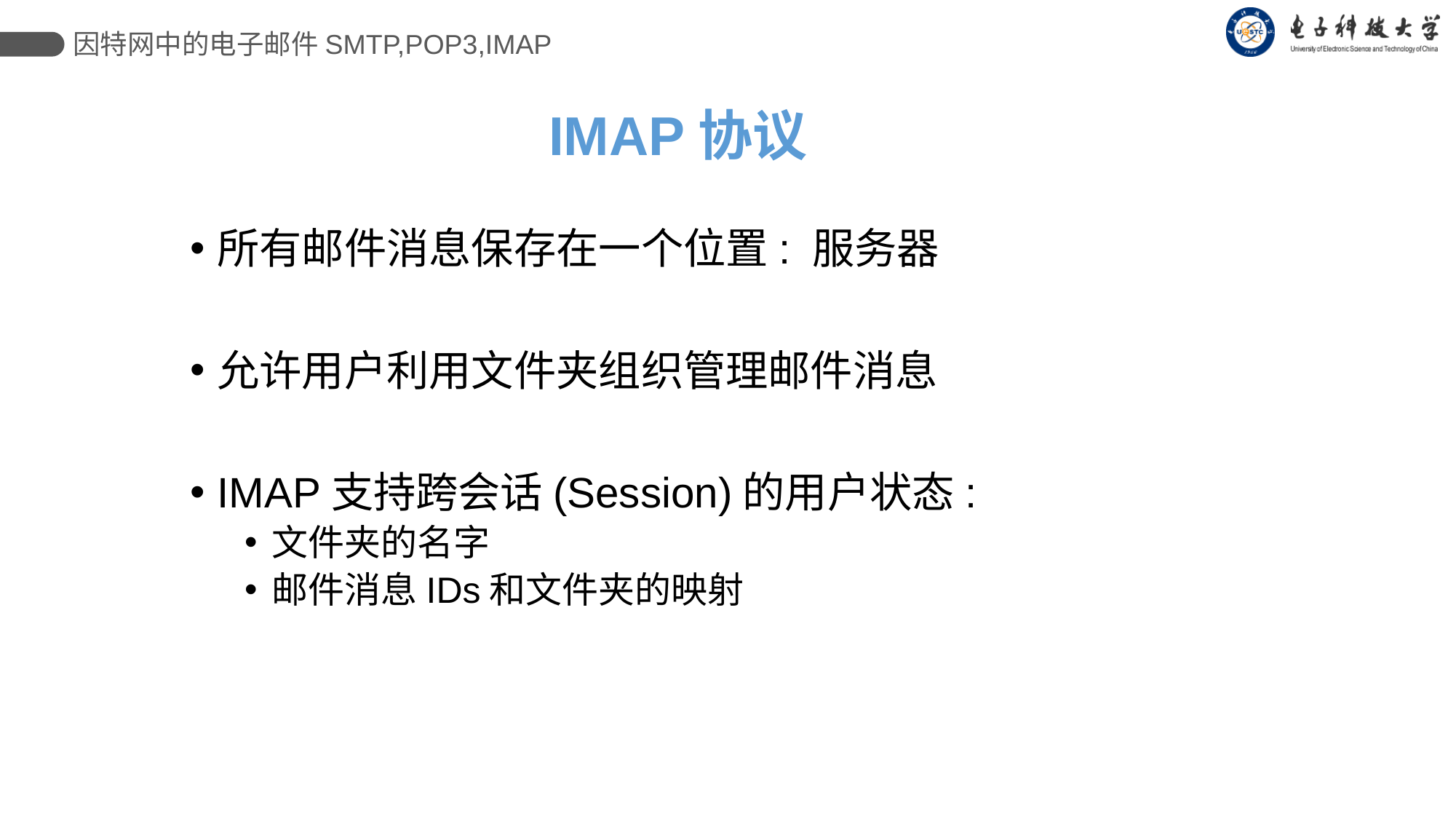

因特网中的电子邮件SMTP,POP3,IMAP
# IMAP协议
所有邮件消息保存在一个位置: 服务器

允许用户利用文件夹组织管理邮件消息

IMAP支持跨会话(Session)的用户状态:
文件夹的名字
邮件消息IDs和文件夹的映射